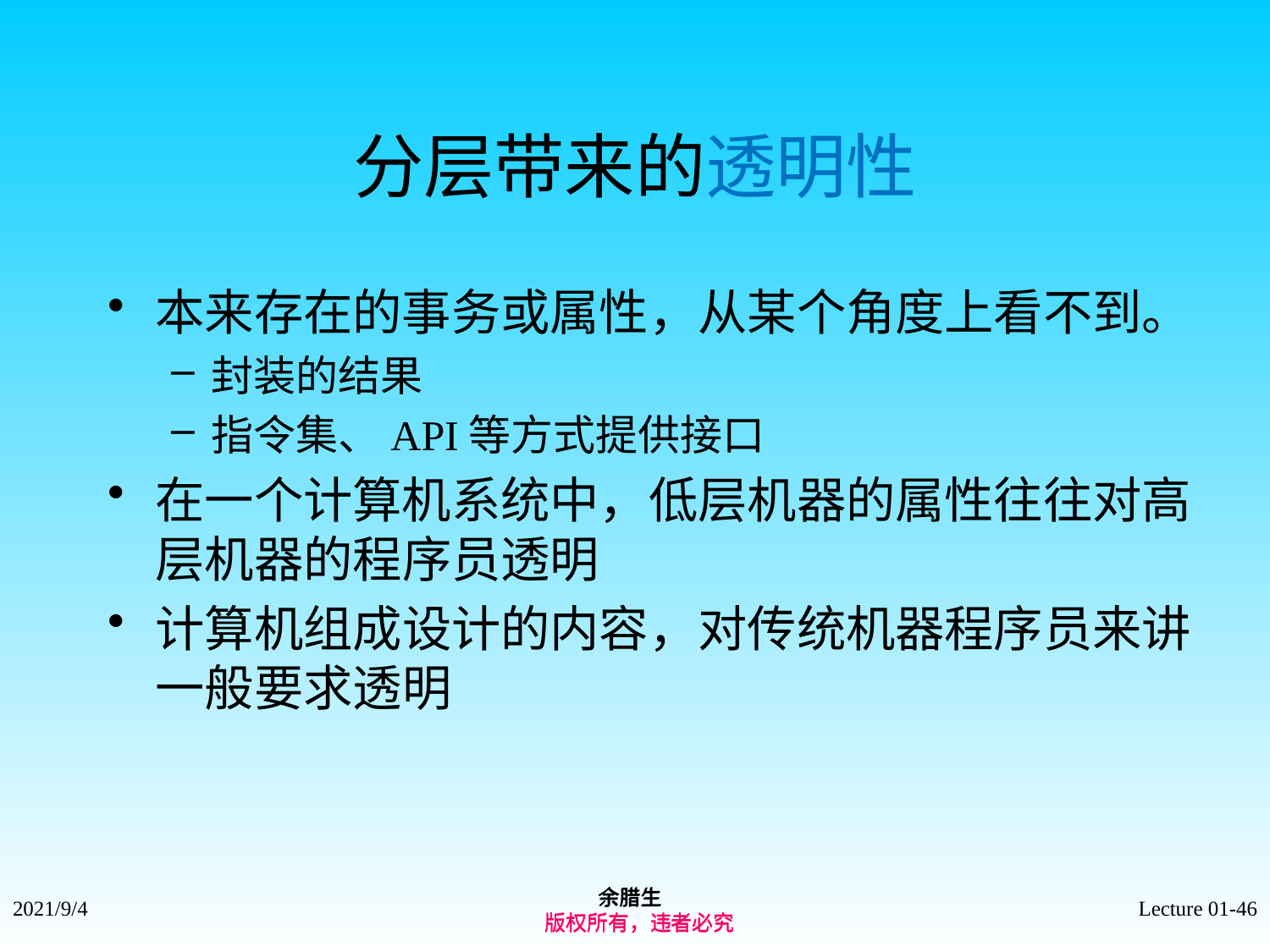

# 分层带来的透明性
本来存在的事务或属性，从某个角度上看不到。
封装的结果
指令集、API等方式提供接口
在一个计算机系统中，低层机器的属性往往对高层机器的程序员透明
计算机组成设计的内容，对传统机器程序员来讲一般要求透明
余腊生
 版权所有，违者必究
余腊生
 版权所有，违者必究
2021/9/4
Lecture 01-46